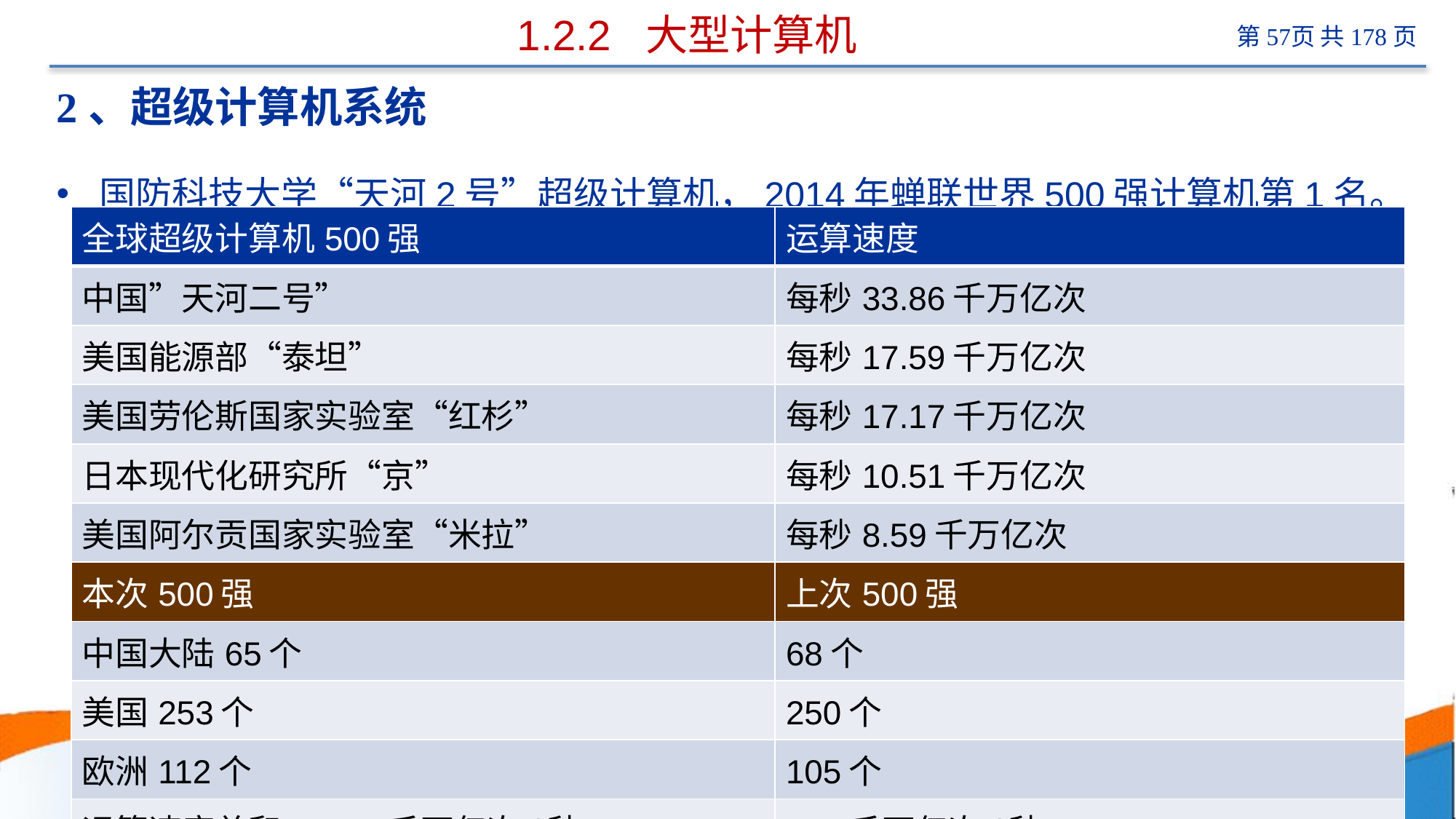

# 1.2.2  大型计算机
2、超级计算机系统

国防科技大学“天河2号”超级计算机，2014年蝉联世界500强计算机第1名。

| 全球超级计算机500强 | 运算速度 |
| --- | --- |
| 中国”天河二号” | 每秒33.86千万亿次 |
| 美国能源部“泰坦” | 每秒17.59千万亿次 |
| 美国劳伦斯国家实验室“红杉” | 每秒17.17千万亿次 |
| 日本现代化研究所“京” | 每秒10.51千万亿次 |
| 美国阿尔贡国家实验室“米拉” | 每秒8.59千万亿次 |
| 本次500强 | 上次500强 |
| 中国大陆65个 | 68个 |
| 美国253个 | 250个 |
| 欧洲112个 | 105个 |
| 运算速度总和：223千万亿次/秒 | 162千万亿次/秒 |